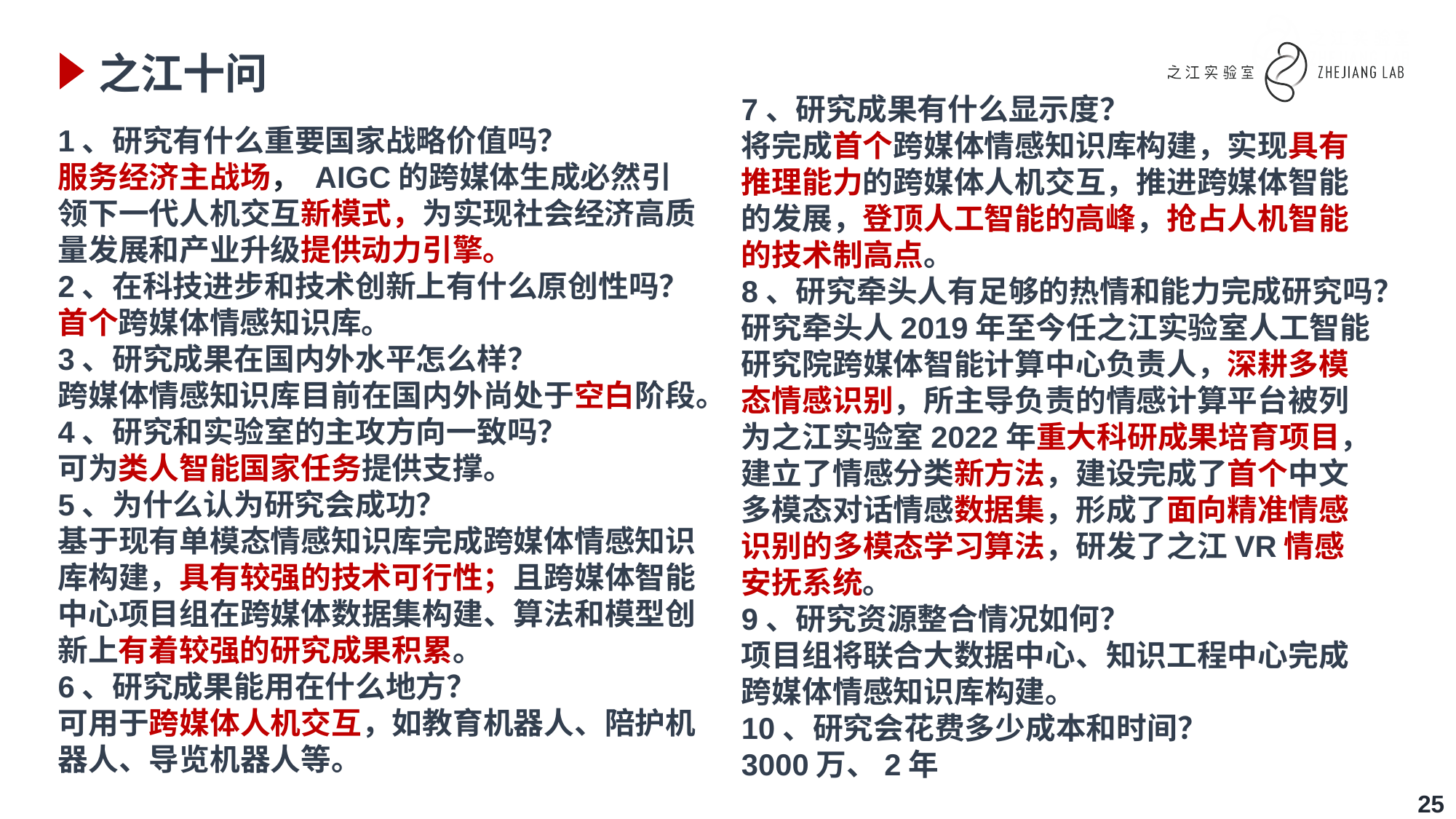

# 之江十问
7、研究成果有什么显示度？
将完成首个跨媒体情感知识库构建，实现具有推理能力的跨媒体人机交互，推进跨媒体智能的发展，登顶人工智能的高峰，抢占人机智能的技术制高点。
8、研究牵头人有足够的热情和能力完成研究吗？
研究牵头人2019年至今任之江实验室人工智能研究院跨媒体智能计算中心负责人，深耕多模态情感识别，所主导负责的情感计算平台被列为之江实验室2022年重大科研成果培育项目，建立了情感分类新方法，建设完成了首个中文多模态对话情感数据集，形成了面向精准情感识别的多模态学习算法，研发了之江VR情感安抚系统。
9、研究资源整合情况如何？
项目组将联合大数据中心、知识工程中心完成跨媒体情感知识库构建。
10、研究会花费多少成本和时间？
3000万、2年
1、研究有什么重要国家战略价值吗？
服务经济主战场， AIGC的跨媒体生成必然引领下一代人机交互新模式，为实现社会经济高质量发展和产业升级提供动力引擎。
2、在科技进步和技术创新上有什么原创性吗？
首个跨媒体情感知识库。
3、研究成果在国内外水平怎么样？
跨媒体情感知识库目前在国内外尚处于空白阶段。
4、研究和实验室的主攻方向一致吗？
可为类人智能国家任务提供支撑。
5、为什么认为研究会成功？
基于现有单模态情感知识库完成跨媒体情感知识库构建，具有较强的技术可行性；且跨媒体智能中心项目组在跨媒体数据集构建、算法和模型创新上有着较强的研究成果积累。
6、研究成果能用在什么地方？
可用于跨媒体人机交互，如教育机器人、陪护机器人、导览机器人等。